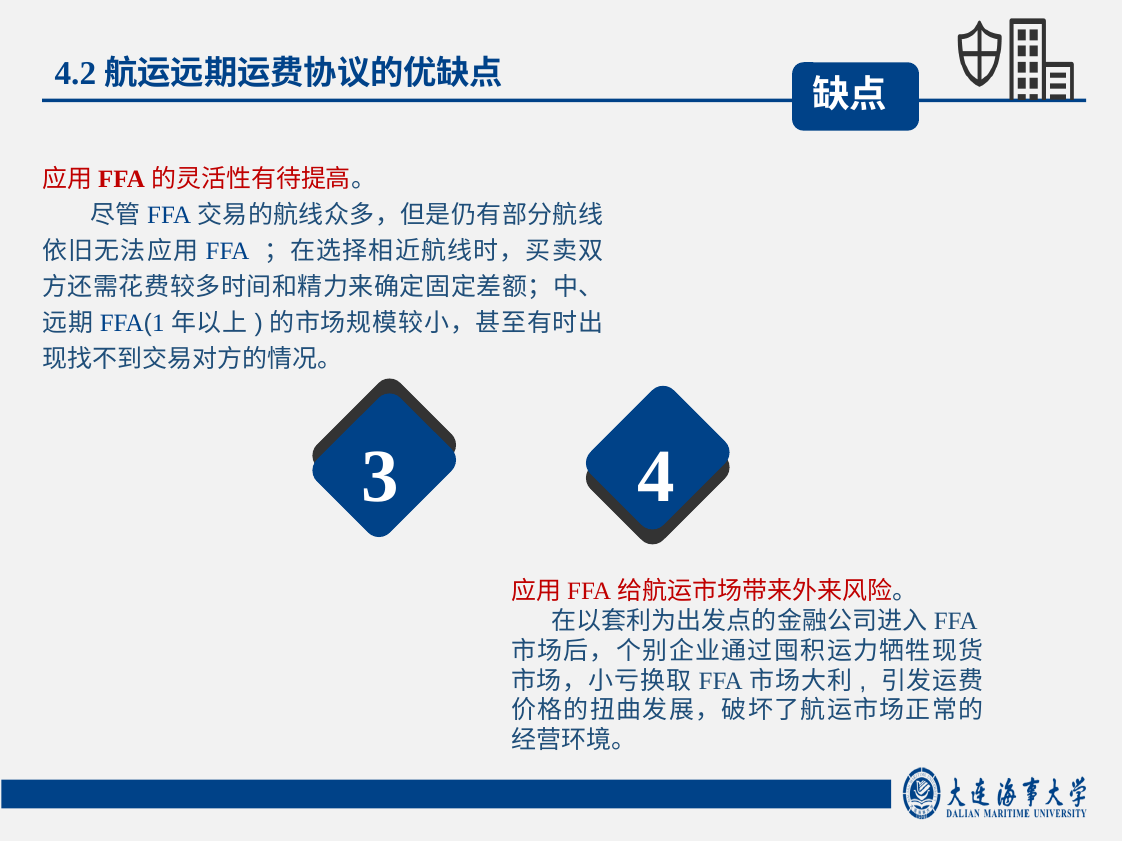

4.2航运远期运费协议的优缺点

缺点
应用FFA的灵活性有待提高。
       尽管FFA交易的航线众多，但是仍有部分航线依旧无法应用FFA ；在选择相近航线时，买卖双方还需花费较多时间和精力来确定固定差额；中、远期FFA(1年以上)的市场规模较小，甚至有时出现找不到交易对方的情况。

3
4
应用FFA给航运市场带来外来风险。
      在以套利为出发点的金融公司进入FFA市场后，个别企业通过囤积运力牺牲现货市场，小亏换取FFA市场大利, 引发运费价格的扭曲发展，破坏了航运市场正常的经营环境。